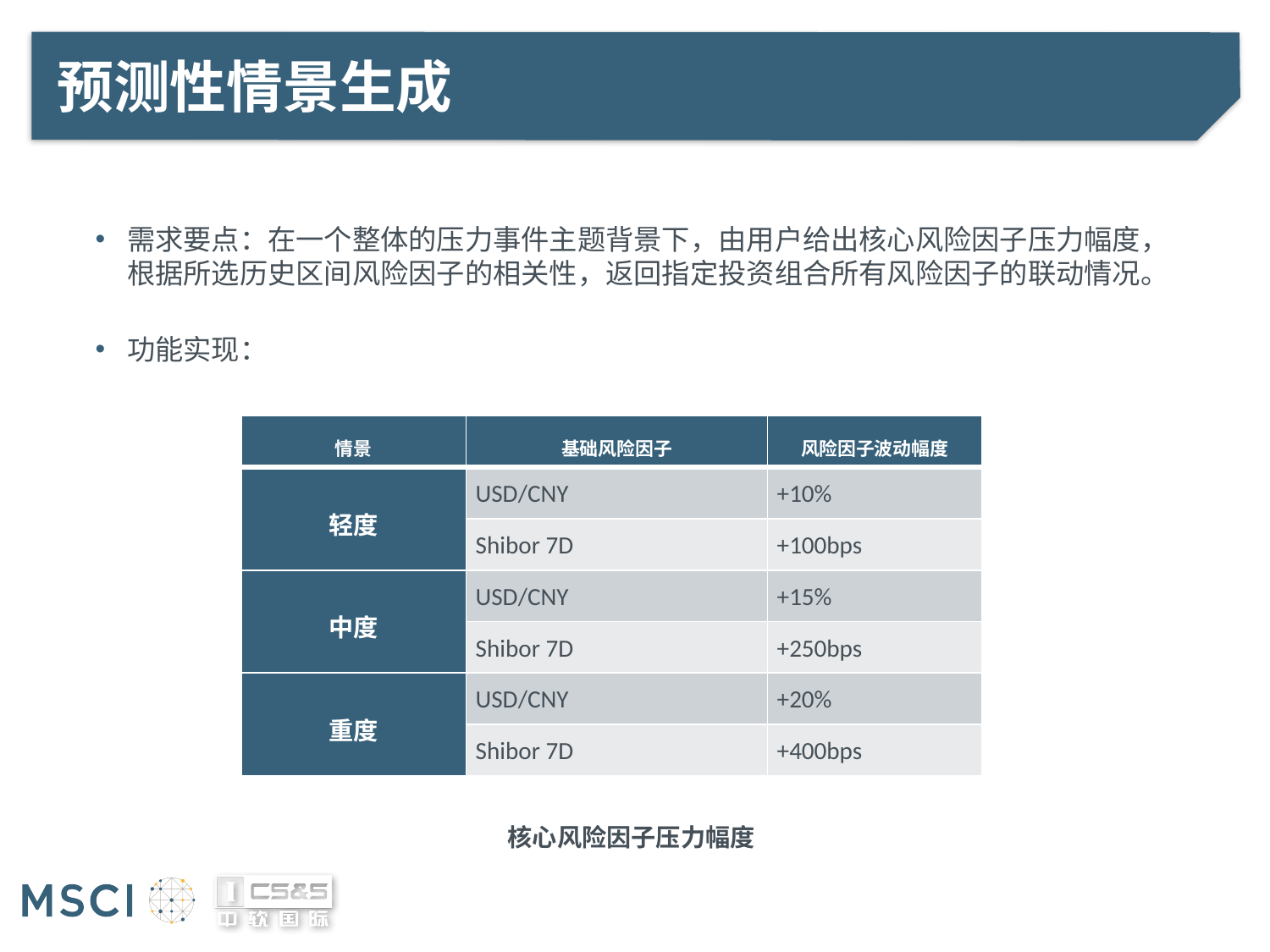

# 预测性情景生成
需求要点：在一个整体的压力事件主题背景下，由用户给出核心风险因子压力幅度，根据所选历史区间风险因子的相关性，返回指定投资组合所有风险因子的联动情况。
功能实现：
| 情景 | 基础风险因子 | 风险因子波动幅度 |
| --- | --- | --- |
| 轻度 | USD/CNY | +10% |
|  | Shibor 7D | +100bps |
| 中度 | USD/CNY | +15% |
|  | Shibor 7D | +250bps |
| 重度 | USD/CNY | +20% |
|  | Shibor 7D | +400bps |
核心风险因子压力幅度